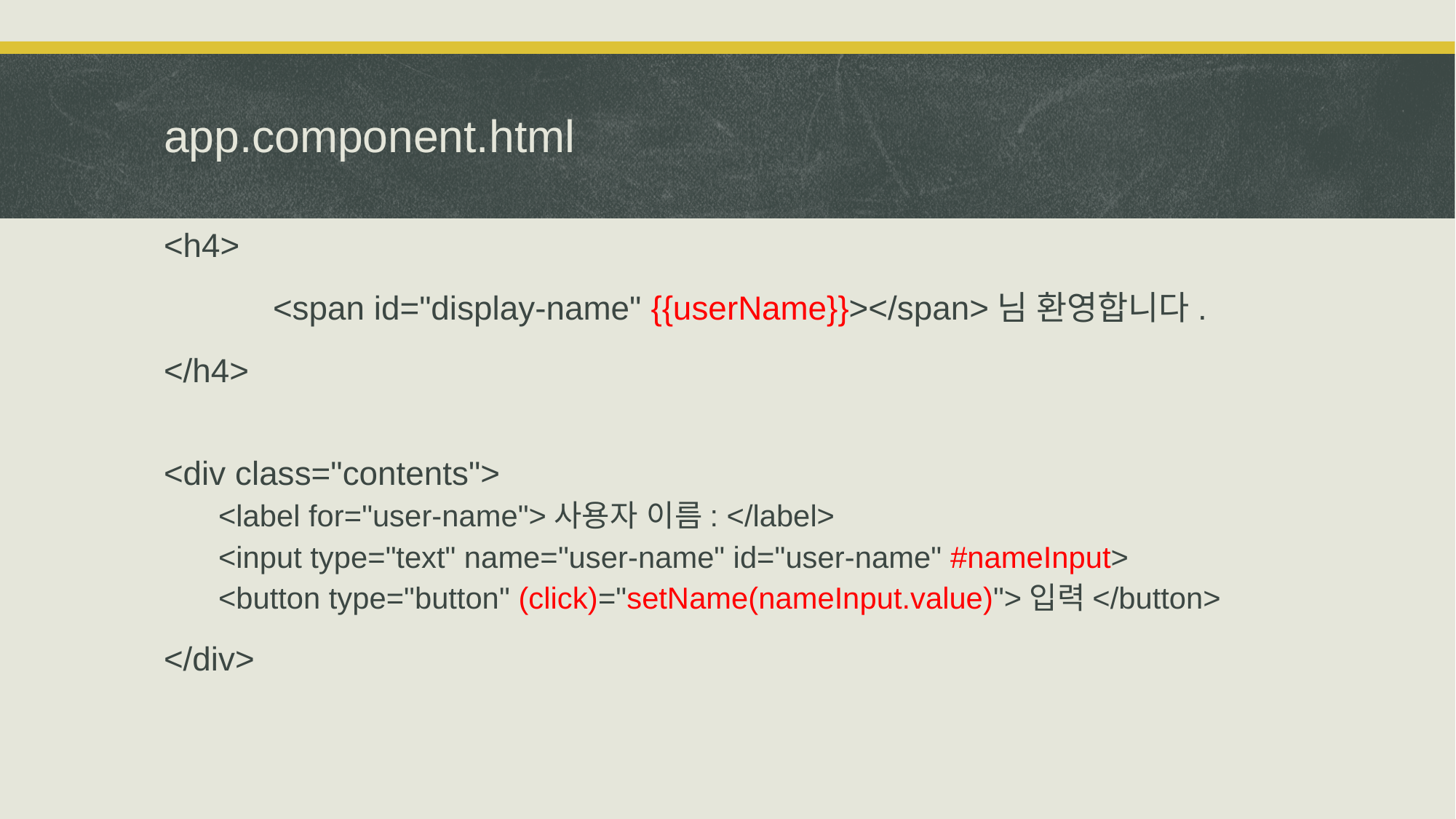

# app.component.html
<h4>
	<span id="display-name" {{userName}}></span>님 환영합니다.
</h4>
<div class="contents">
<label for="user-name">사용자 이름: </label>
<input type="text" name="user-name" id="user-name" #nameInput>
<button type="button" (click)="setName(nameInput.value)">입력</button>
</div>